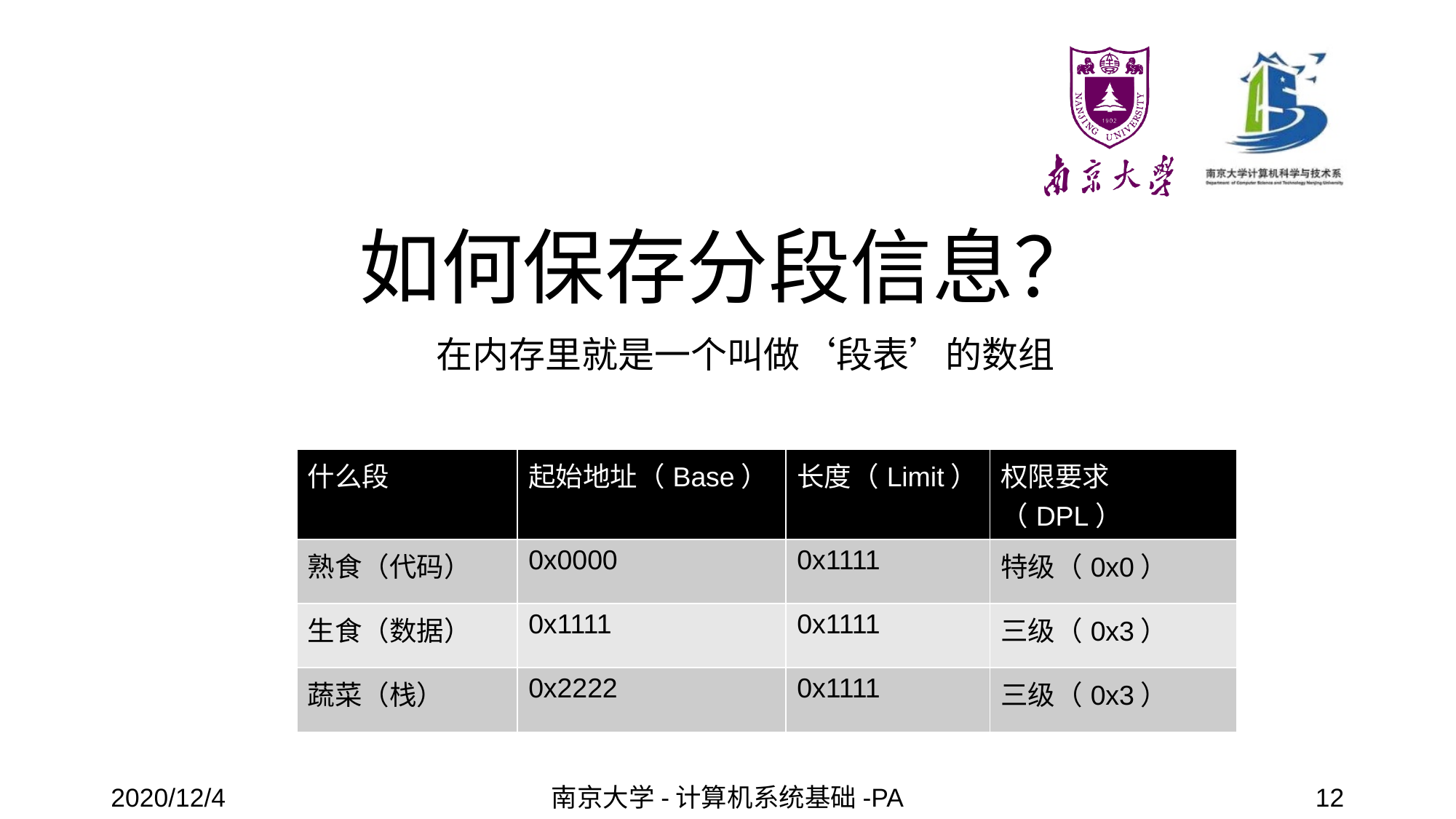

# 如何保存分段信息？
在内存里就是一个叫做‘段表’的数组
| 什么段 | 起始地址（Base） | 长度（Limit） | 权限要求（DPL） |
| --- | --- | --- | --- |
| 熟食（代码） | 0x0000 | 0x1111 | 特级（0x0） |
| 生食（数据） | 0x1111 | 0x1111 | 三级（0x3） |
| 蔬菜（栈） | 0x2222 | 0x1111 | 三级（0x3） |
2020/12/4
南京大学-计算机系统基础-PA
12